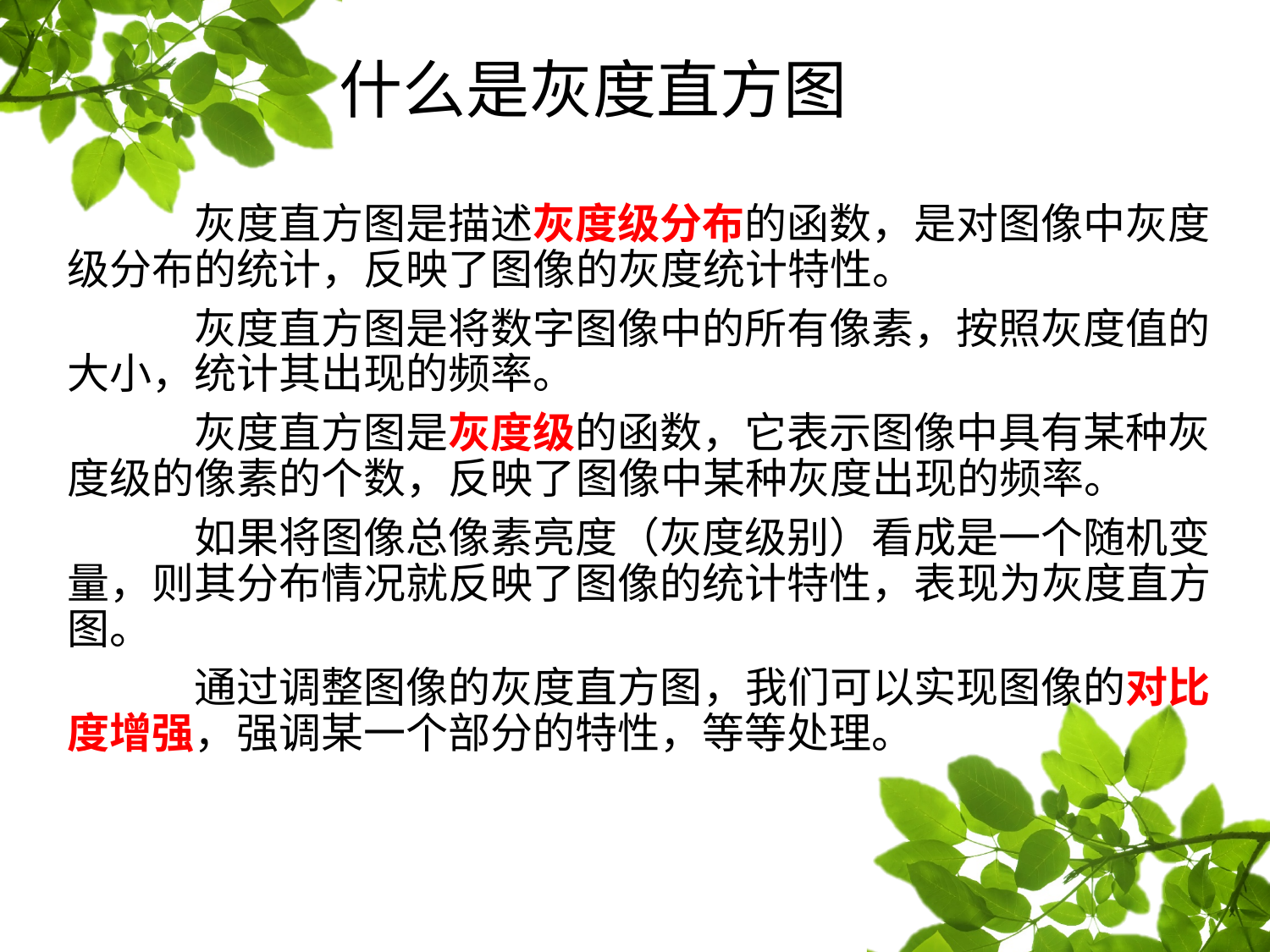

# 什么是灰度直方图
	灰度直方图是描述灰度级分布的函数，是对图像中灰度级分布的统计，反映了图像的灰度统计特性。
	灰度直方图是将数字图像中的所有像素，按照灰度值的大小，统计其出现的频率。
	灰度直方图是灰度级的函数，它表示图像中具有某种灰度级的像素的个数，反映了图像中某种灰度出现的频率。
	如果将图像总像素亮度（灰度级别）看成是一个随机变量，则其分布情况就反映了图像的统计特性，表现为灰度直方图。
	通过调整图像的灰度直方图，我们可以实现图像的对比度增强，强调某一个部分的特性，等等处理。